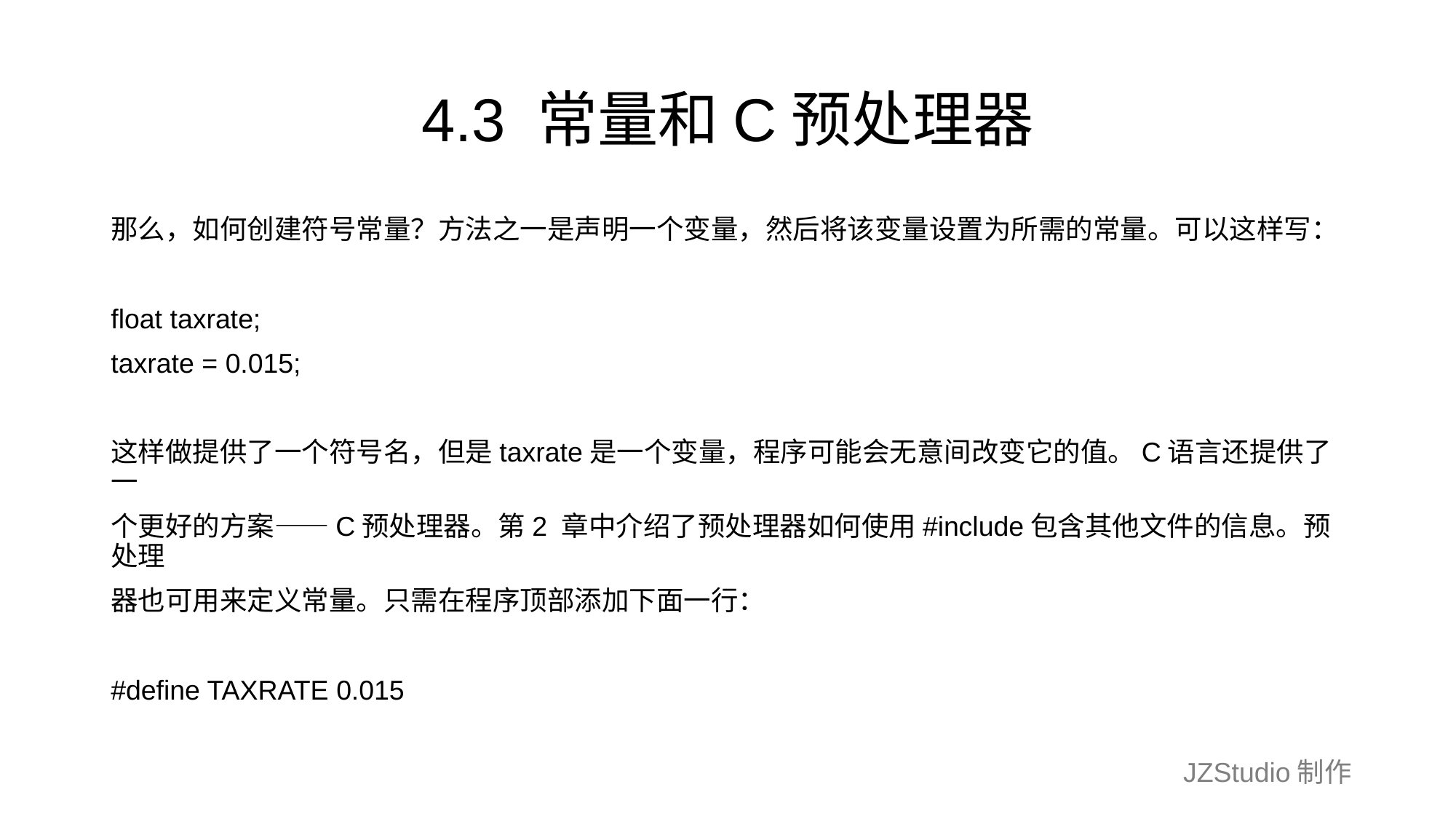

# 4.3 常量和C预处理器
那么，如何创建符号常量？方法之一是声明一个变量，然后将该变量设置为所需的常量。可以这样写：

float taxrate;
taxrate = 0.015;

这样做提供了一个符号名，但是taxrate是一个变量，程序可能会无意间改变它的值。C语言还提供了一
个更好的方案——C预处理器。第2 章中介绍了预处理器如何使用#include包含其他文件的信息。预处理
器也可用来定义常量。只需在程序顶部添加下面一行：

#define TAXRATE 0.015